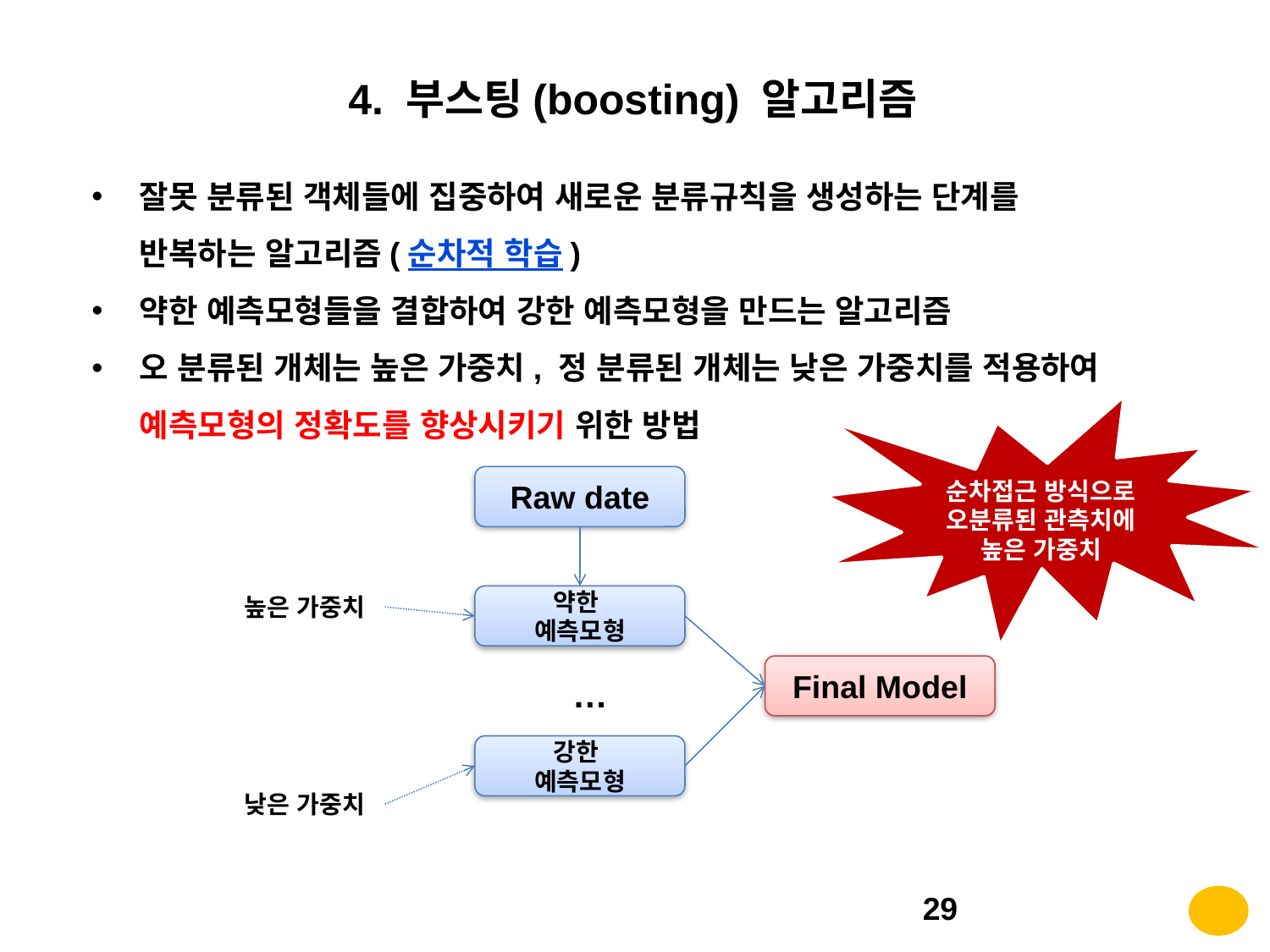

4. 부스팅(boosting) 알고리즘
잘못 분류된 객체들에 집중하여 새로운 분류규칙을 생성하는 단계를 반복하는 알고리즘(순차적 학습)
약한 예측모형들을 결합하여 강한 예측모형을 만드는 알고리즘
오 분류된 개체는 높은 가중치, 정 분류된 개체는 낮은 가중치를 적용하여 예측모형의 정확도를 향상시키기 위한 방법
순차접근 방식으로
오분류된 관측치에
높은 가중치
Raw date
높은 가중치
약한
예측모형
Final Model
…
강한
예측모형
낮은 가중치
29